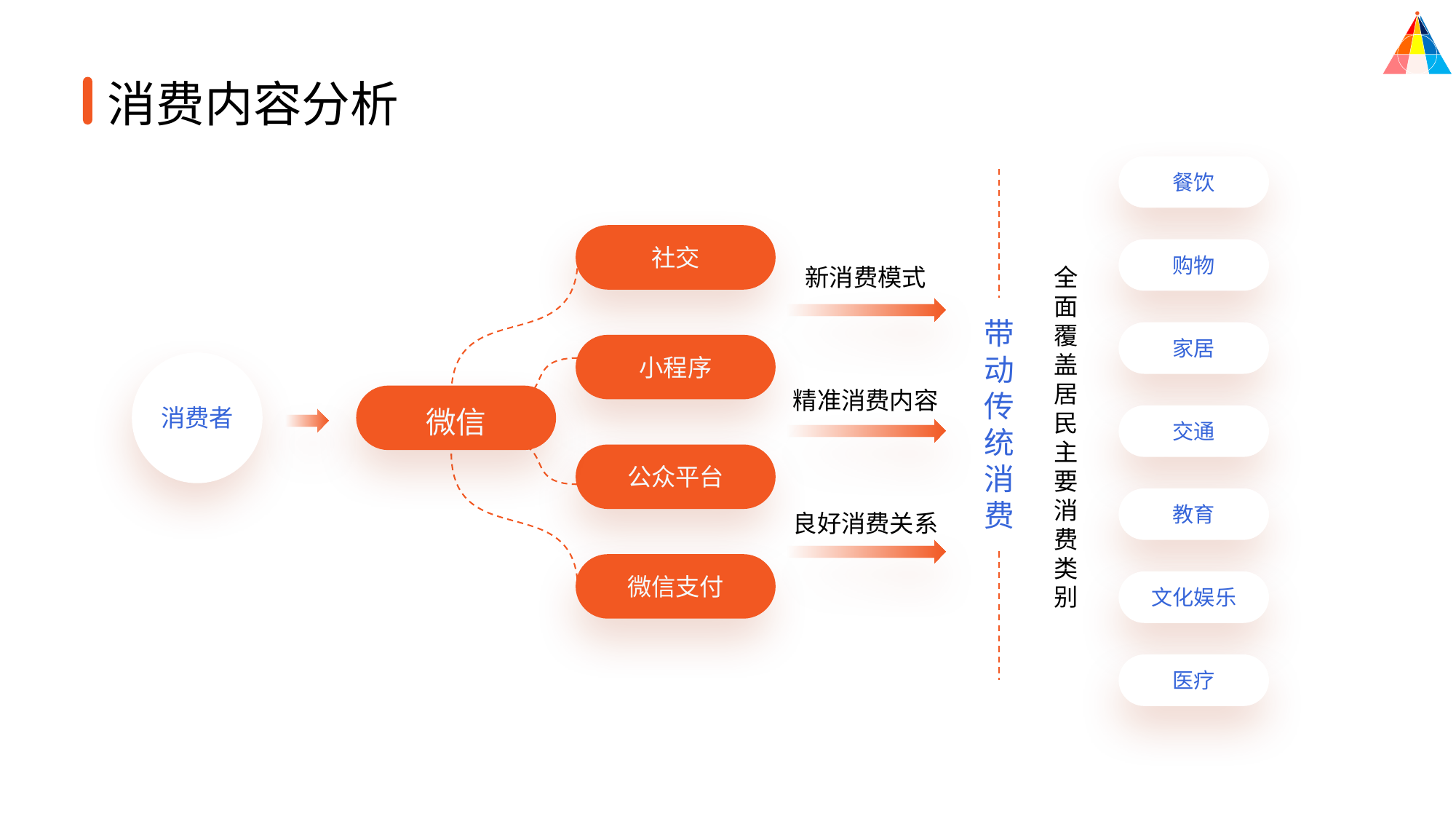

消费内容分析

餐饮

社交

购物
新消费模式
全面覆盖居民主要消费类别

带动传统消费

家居

小程序

消费者
精准消费内容

微信

交通

公众平台

教育
良好消费关系

微信支付

文化娱乐

医疗